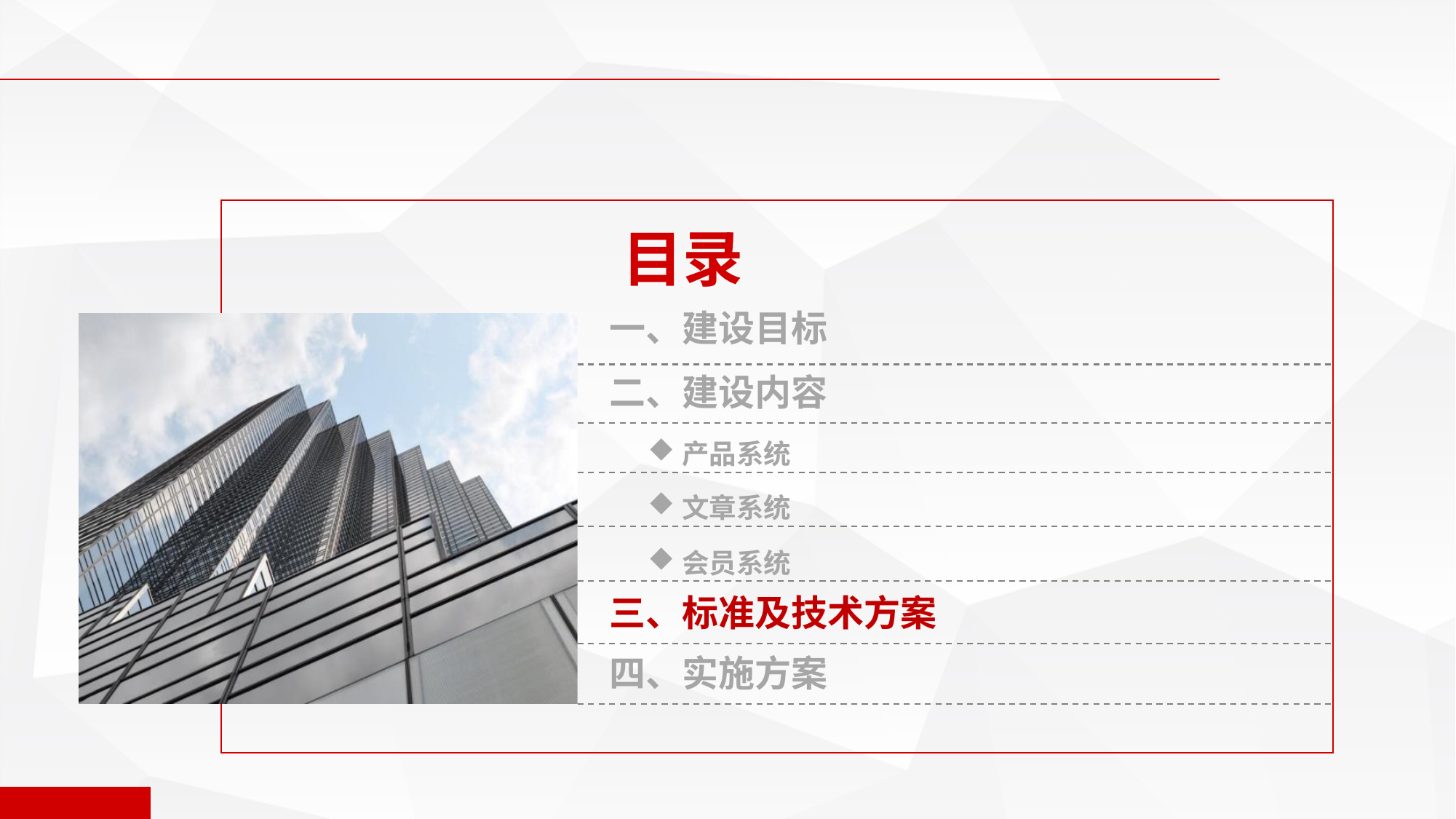

目录
一、建设目标

二、建设内容
产品系统
文章系统
会员系统
三、标准及技术方案
四、实施方案